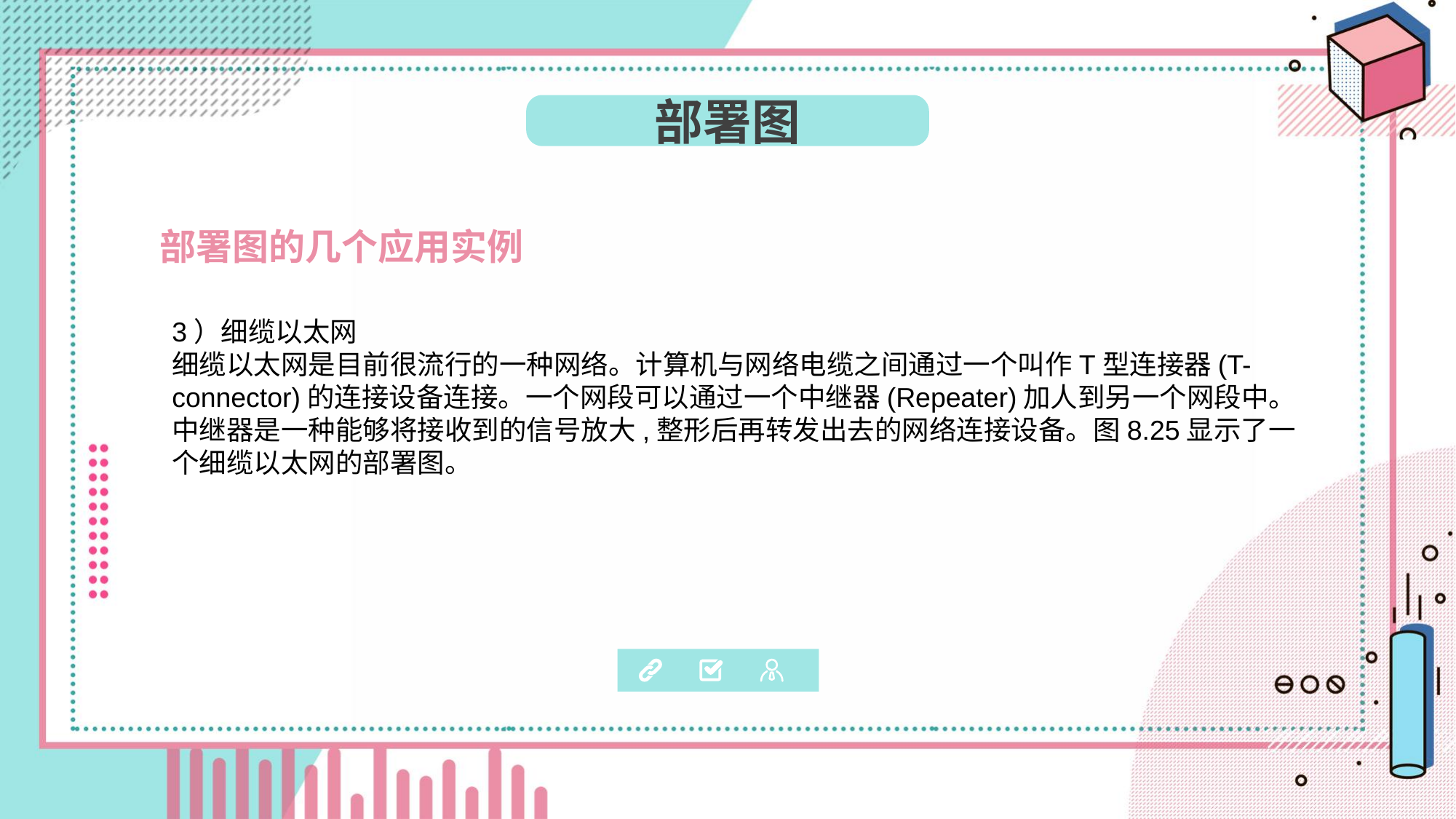

部署图
部署图的几个应用实例
3）细缆以太网
细缆以太网是目前很流行的一种网络。计算机与网络电缆之间通过一个叫作T型连接器(T-connector)的连接设备连接。一个网段可以通过一个中继器(Repeater)加人到另一个网段中。中继器是一种能够将接收到的信号放大,整形后再转发出去的网络连接设备。图8.25显示了一个细缆以太网的部署图。